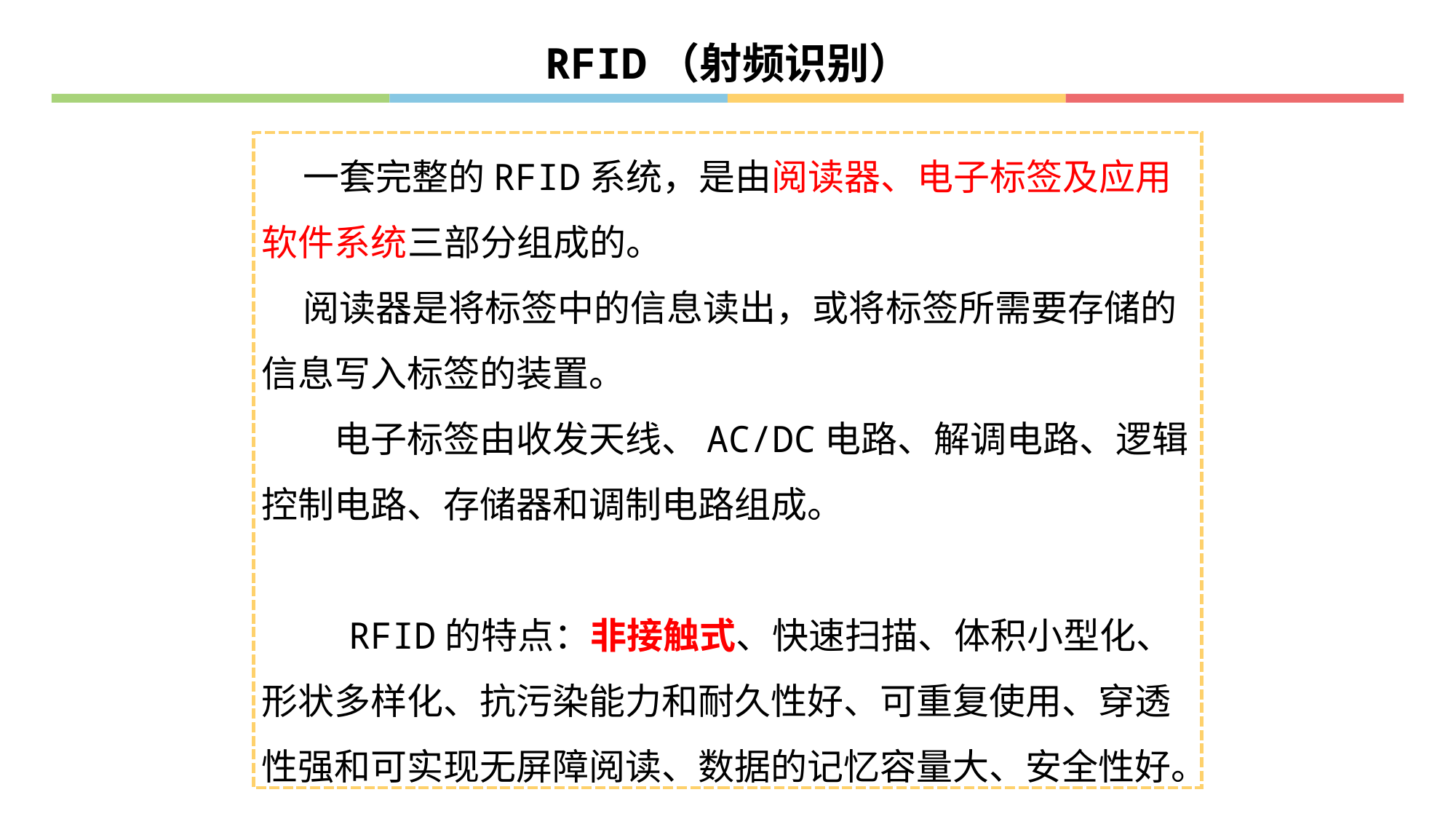

RFID（射频识别）
    一套完整的RFID系统，是由阅读器、电子标签及应用软件系统三部分组成的。
    阅读器是将标签中的信息读出，或将标签所需要存储的信息写入标签的装置。
　　电子标签由收发天线、AC/DC电路、解调电路、逻辑控制电路、存储器和调制电路组成。

    RFID的特点：非接触式、快速扫描、体积小型化、形状多样化、抗污染能力和耐久性好、可重复使用、穿透性强和可实现无屏障阅读、数据的记忆容量大、安全性好。